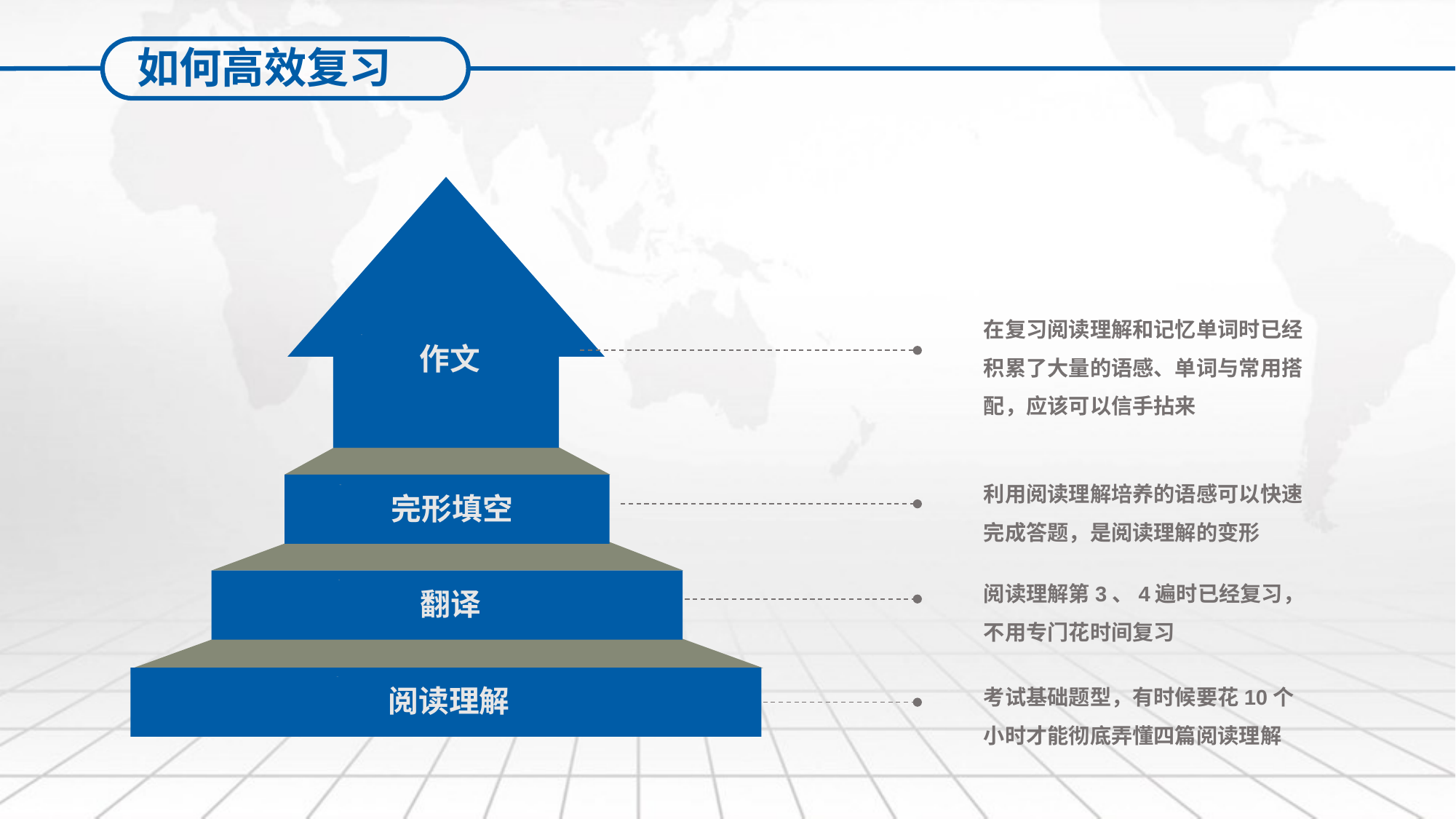

如何高效复习

作文

完形填空

翻译

阅读理解
在复习阅读理解和记忆单词时已经积累了大量的语感、单词与常用搭配，应该可以信手拈来
利用阅读理解培养的语感可以快速完成答题，是阅读理解的变形
阅读理解第3、4遍时已经复习，不用专门花时间复习
考试基础题型，有时候要花10个小时才能彻底弄懂四篇阅读理解